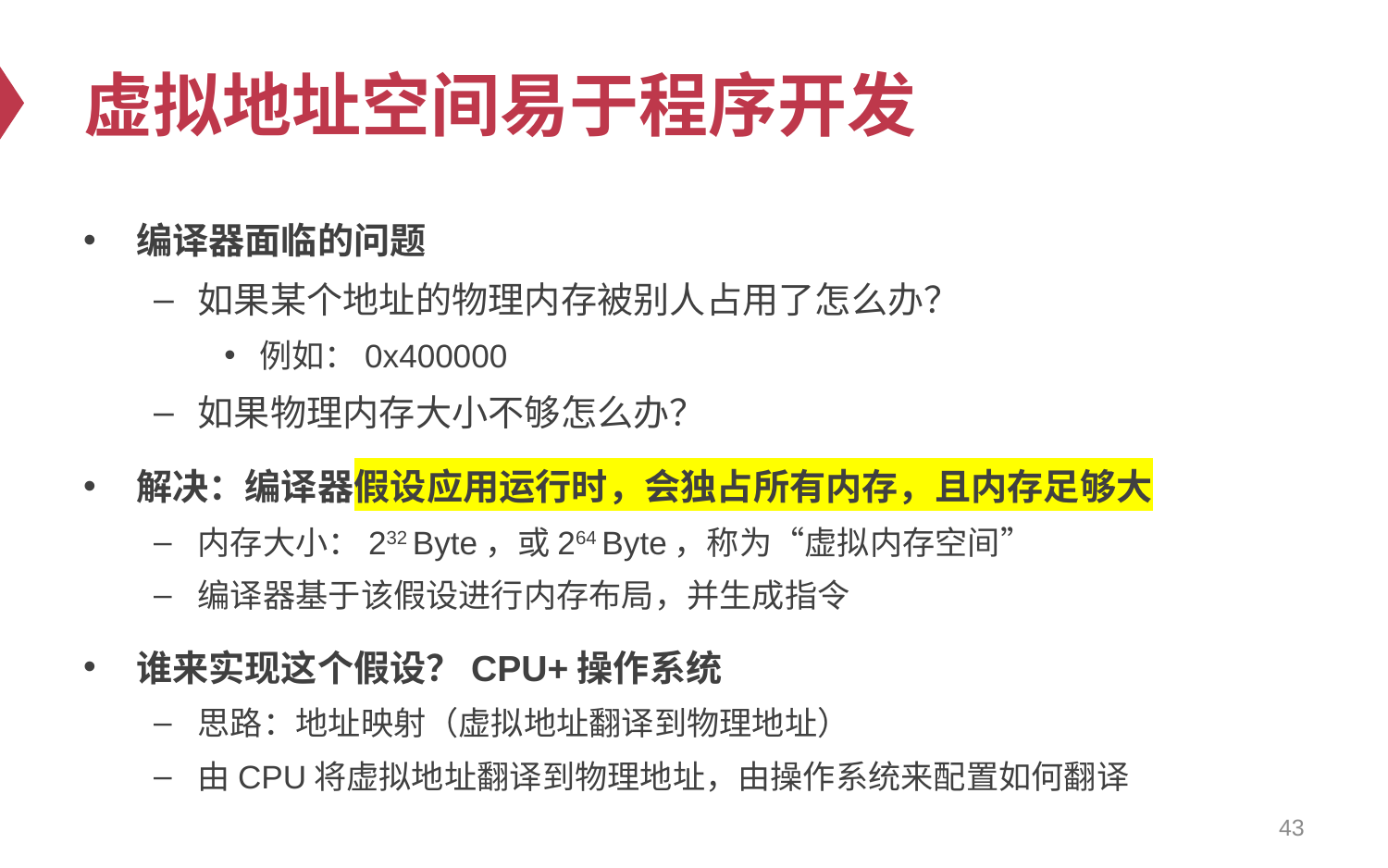

# 虚拟地址空间易于程序开发
编译器面临的问题
如果某个地址的物理内存被别人占用了怎么办？
例如：0x400000
如果物理内存大小不够怎么办？
解决：编译器假设应用运行时，会独占所有内存，且内存足够大
内存大小：232 Byte，或264 Byte，称为“虚拟内存空间”
编译器基于该假设进行内存布局，并生成指令
谁来实现这个假设？CPU+操作系统
思路：地址映射（虚拟地址翻译到物理地址）
由CPU将虚拟地址翻译到物理地址，由操作系统来配置如何翻译
43